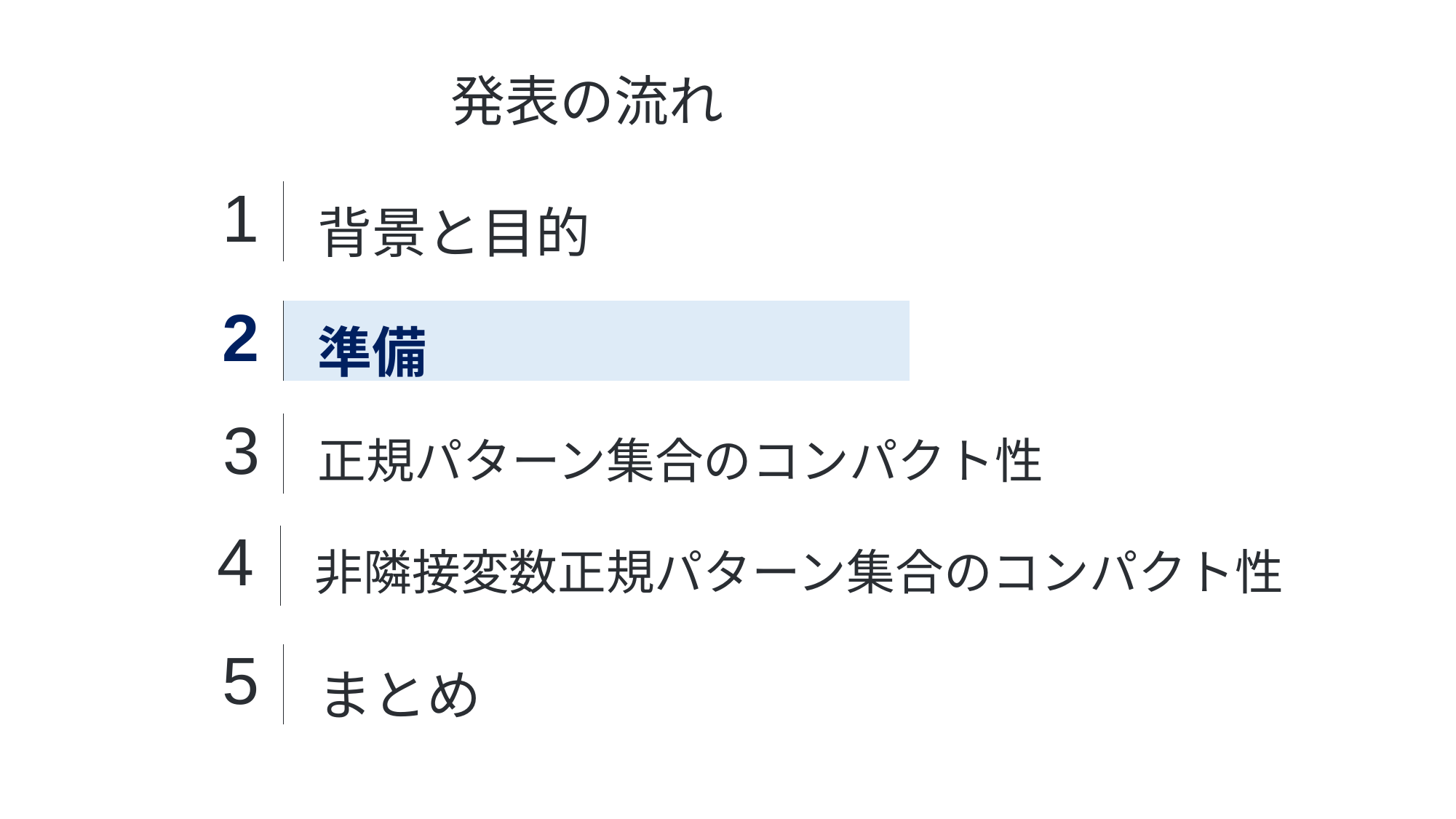

発表の流れ
| 1 | 背景と目的 |
| --- | --- |
| 2 | 準備 |
| --- | --- |
| 3 | 正規パターン集合のコンパクト性 |
| --- | --- |
| 4 | 非隣接変数正規パターン集合のコンパクト性 |
| --- | --- |
| 5 | まとめ |
| --- | --- |